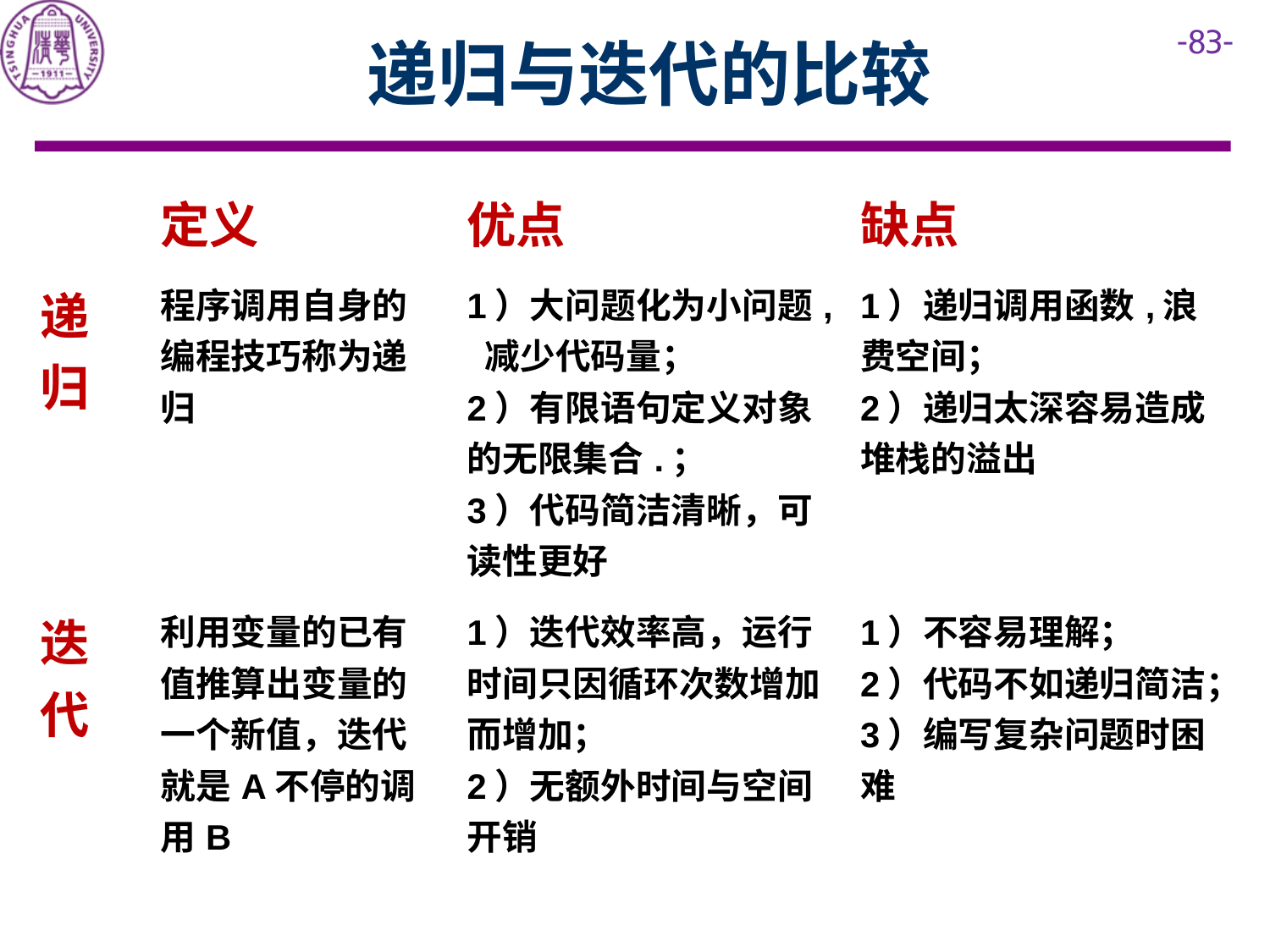

# 递归与迭代的比较
|  | 定义 | 优点 | 缺点 |
| --- | --- | --- | --- |
| 递归 | 程序调用自身的编程技巧称为递归 | 1）大问题化为小问题, 减少代码量； 2）有限语句定义对象的无限集合.； 3）代码简洁清晰，可读性更好 | 1）递归调用函数,浪费空间； 2）递归太深容易造成堆栈的溢出 |
| 迭代 | 利用变量的已有值推算出变量的一个新值，迭代就是A不停的调用B | 1）迭代效率高，运行时间只因循环次数增加而增加； 2）无额外时间与空间开销 | 1）不容易理解； 2）代码不如递归简洁； 3）编写复杂问题时困难 |